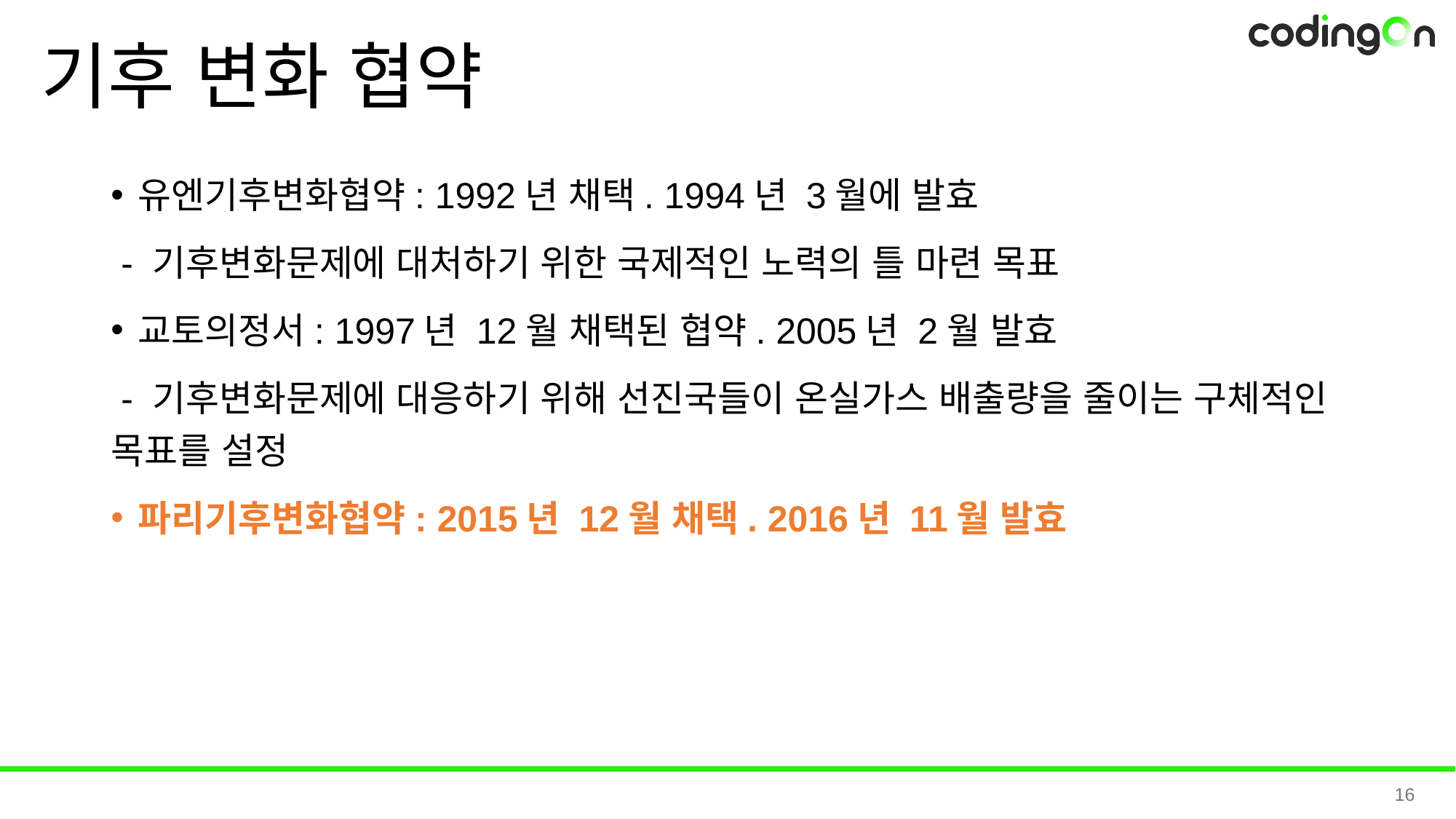

# 기후 변화 협약
유엔기후변화협약: 1992년 채택. 1994년 3월에 발효
 - 기후변화문제에 대처하기 위한 국제적인 노력의 틀 마련 목표
교토의정서: 1997년 12월 채택된 협약. 2005년 2월 발효
 - 기후변화문제에 대응하기 위해 선진국들이 온실가스 배출량을 줄이는 구체적인 목표를 설정
파리기후변화협약: 2015년 12월 채택. 2016년 11월 발효

16